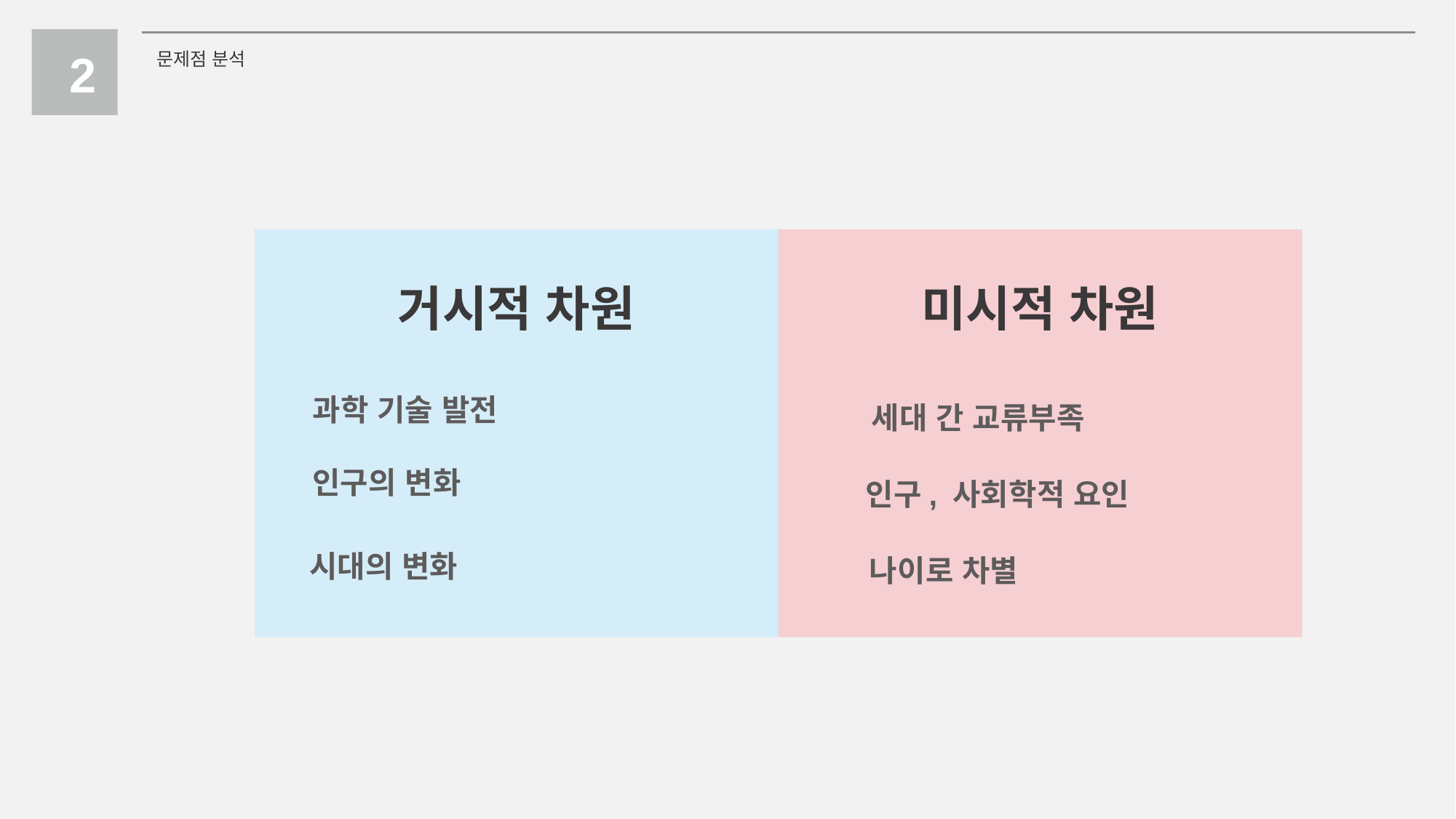

2
문제점 분석

거시적 차원
미시적 차원
과학 기술 발전
세대 간 교류부족
인구의 변화
인구, 사회학적 요인
시대의 변화
나이로 차별